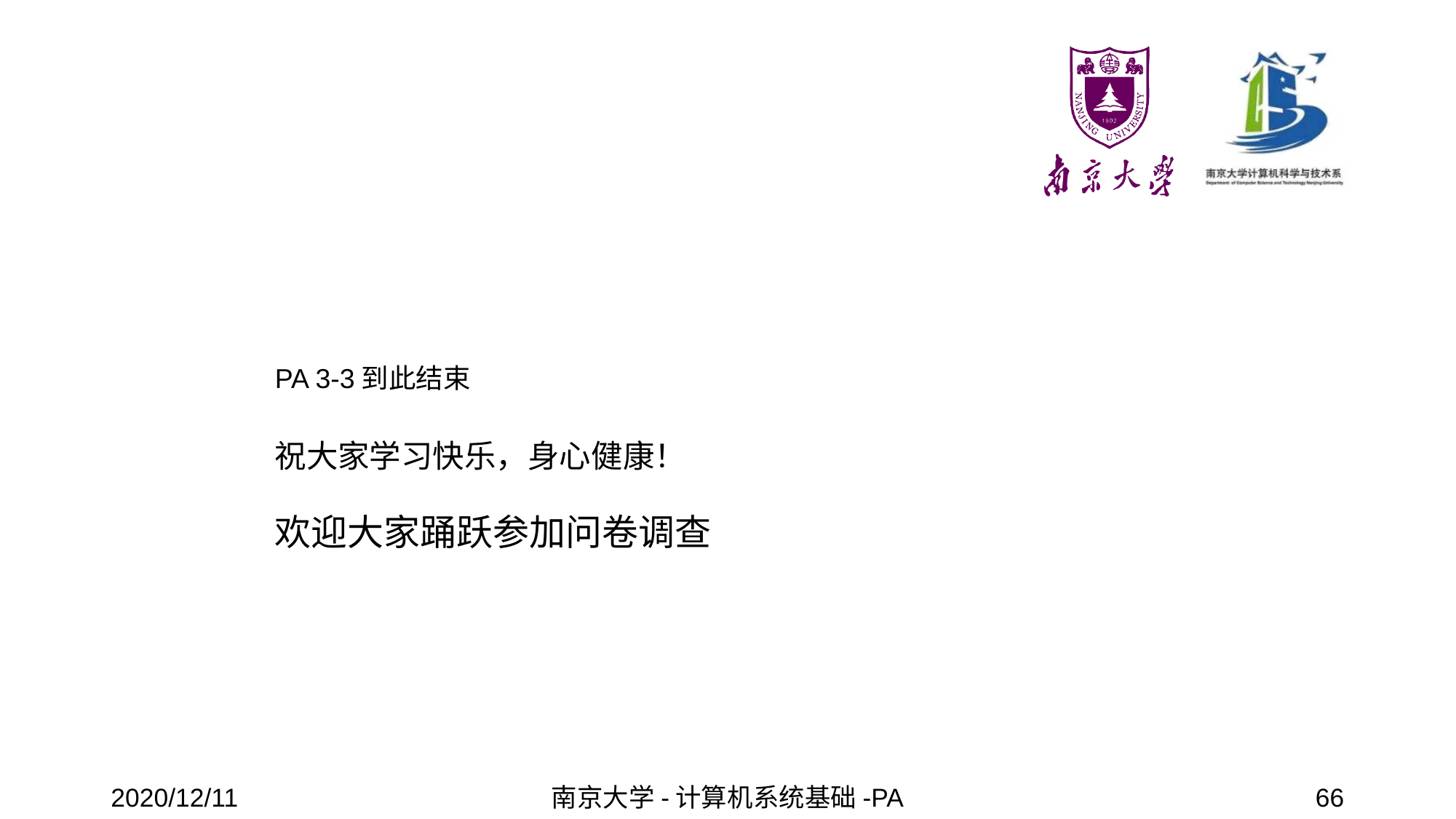

PA 3-3到此结束
# 祝大家学习快乐，身心健康！
欢迎大家踊跃参加问卷调查
2020/12/11
南京大学-计算机系统基础-PA
66